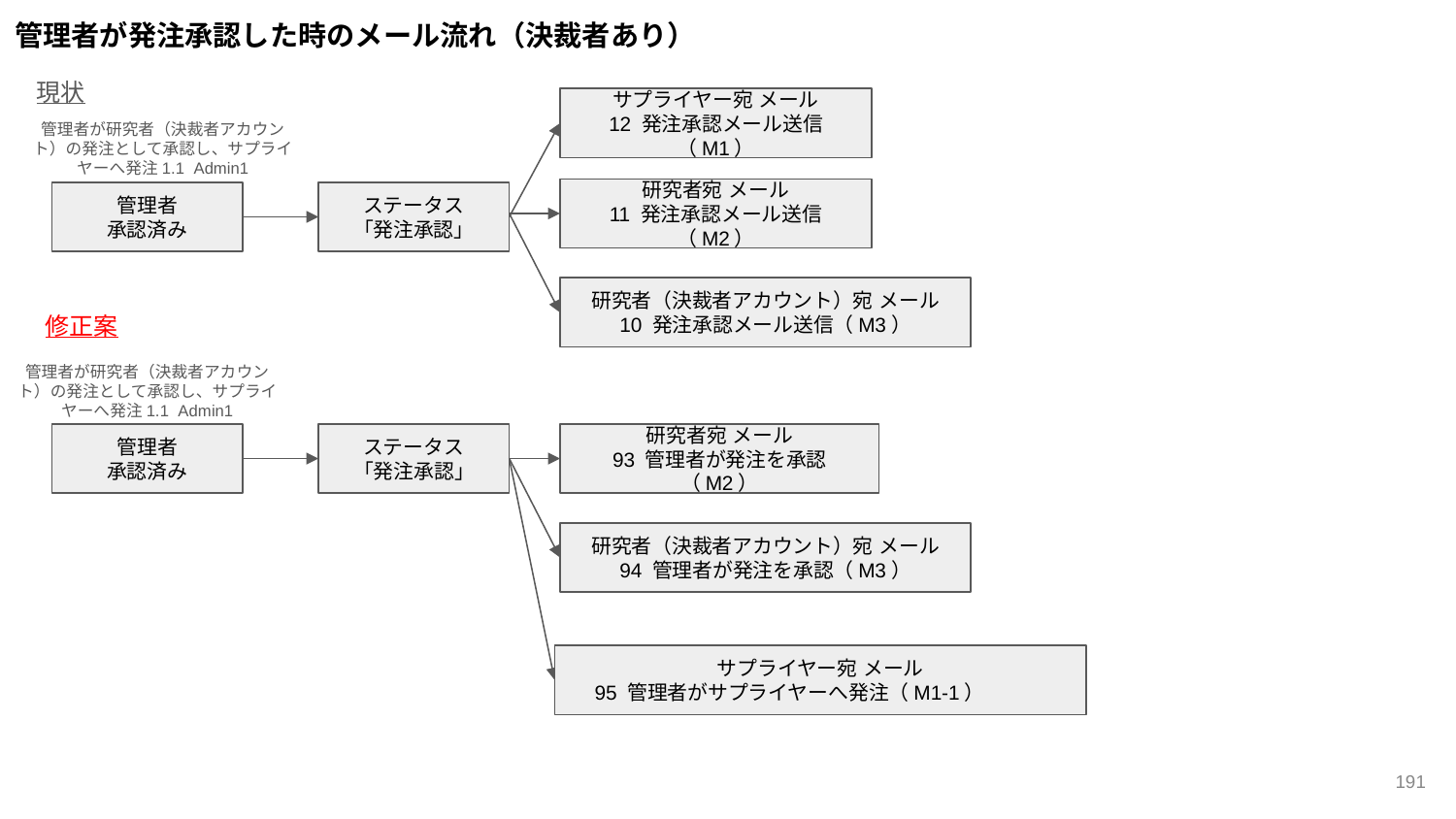

管理者が発注承認した時のメール流れ（決裁者あり）
現状
サプライヤー宛 メール
12 発注承認メール送信（M1）
管理者が研究者（決裁者アカウント）の発注として承認し、サプライヤーへ発注1.1  Admin1
研究者宛 メール
11 発注承認メール送信（M2）
管理者
承認済み
ステータス
「発注承認」
研究者（決裁者アカウント）宛 メール
10 発注承認メール送信（M3）
修正案
管理者が研究者（決裁者アカウント）の発注として承認し、サプライヤーへ発注1.1  Admin1
管理者
承認済み
ステータス
「発注承認」
研究者宛 メール
93 管理者が発注を承認（M2）
研究者（決裁者アカウント）宛 メール
94 管理者が発注を承認（M3）
サプライヤー宛 メール
95 管理者がサプライヤーへ発注（M1-1）
191